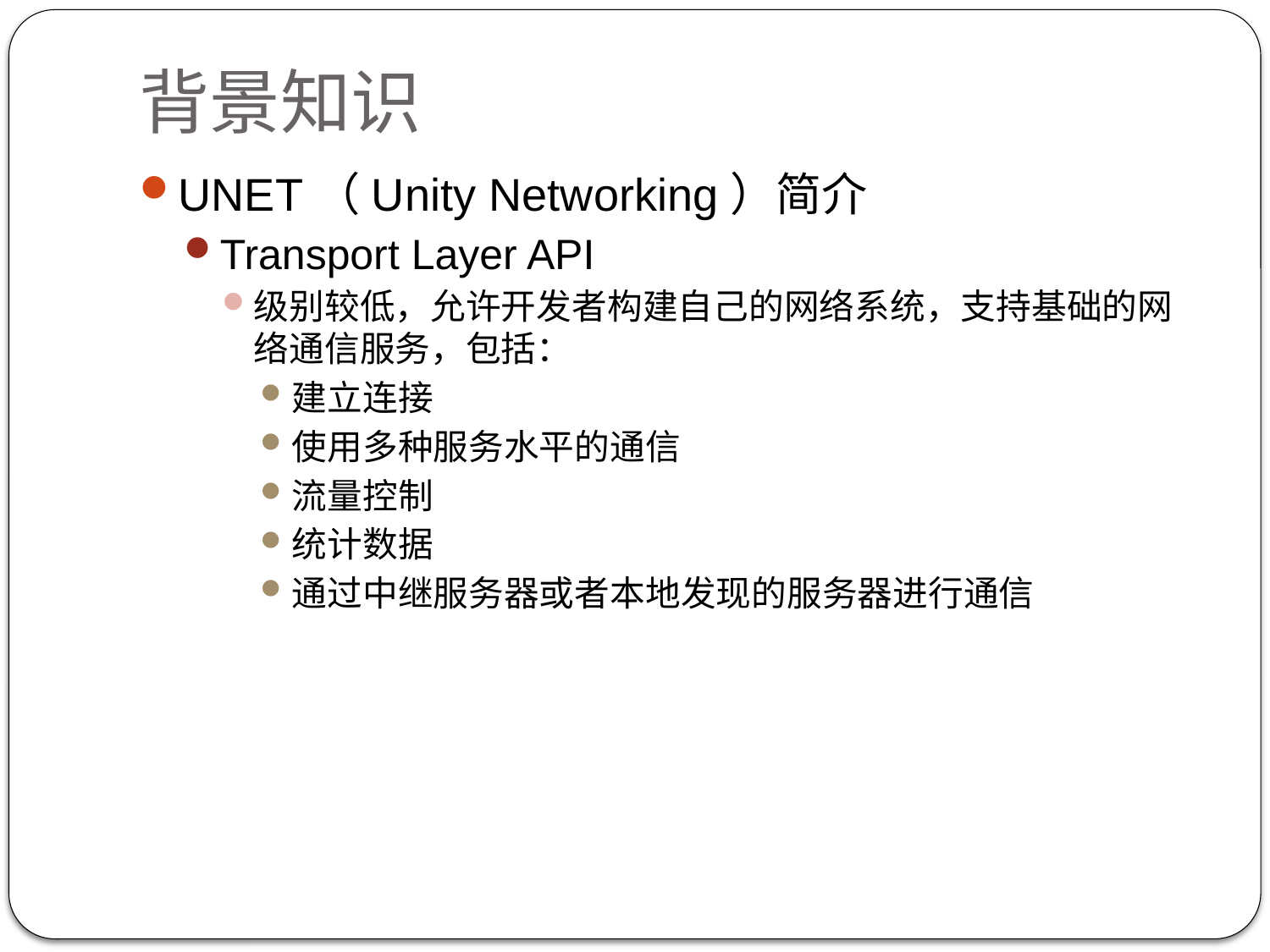

# 背景知识
UNET（Unity Networking）简介
Transport Layer API
级别较低，允许开发者构建自己的网络系统，支持基础的网络通信服务，包括：
建立连接
使用多种服务水平的通信
流量控制
统计数据
通过中继服务器或者本地发现的服务器进行通信